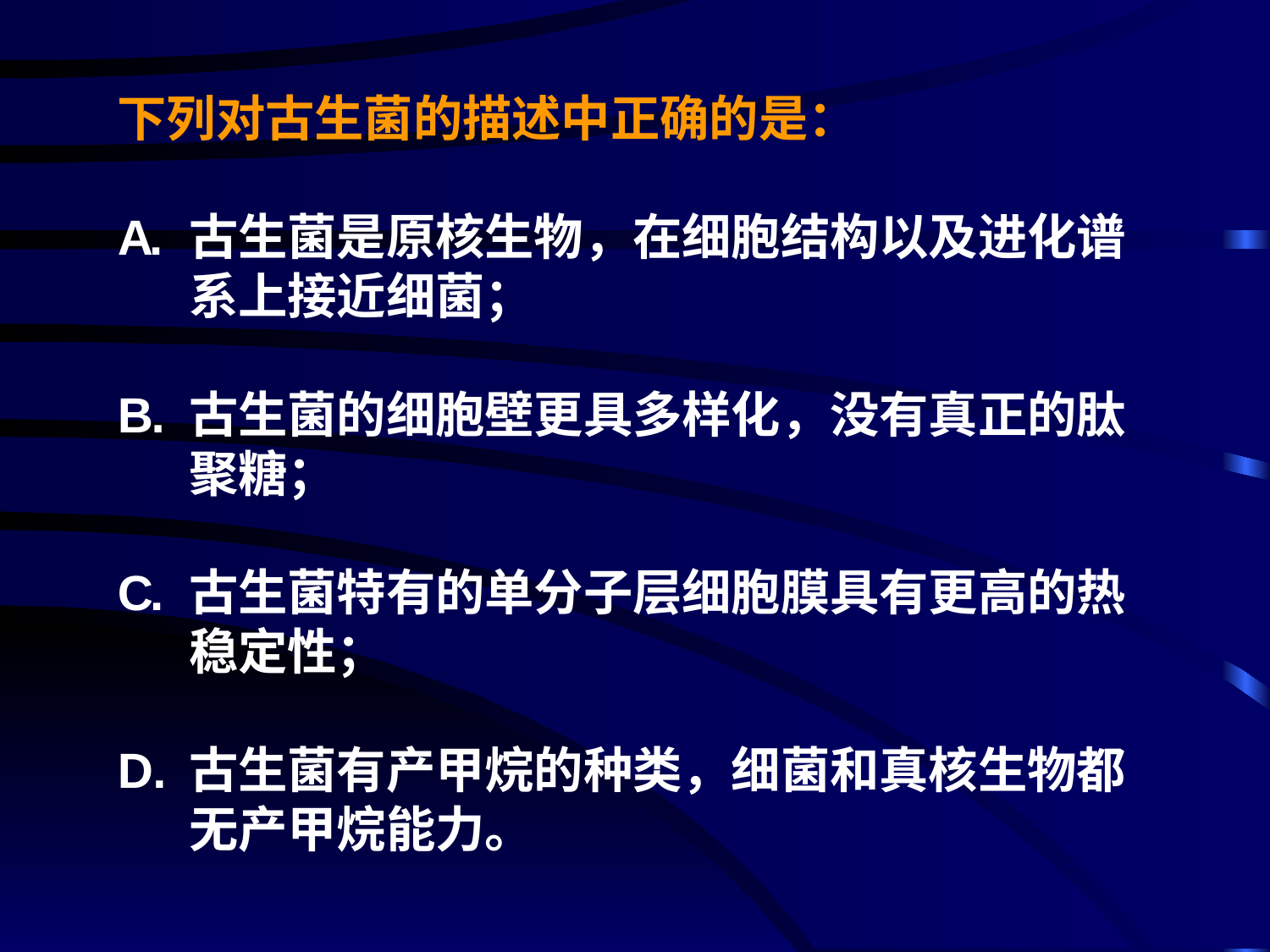

下列对古生菌的描述中正确的是：

古生菌是原核生物，在细胞结构以及进化谱系上接近细菌；

古生菌的细胞壁更具多样化，没有真正的肽聚糖；

古生菌特有的单分子层细胞膜具有更高的热稳定性；

古生菌有产甲烷的种类，细菌和真核生物都无产甲烷能力。